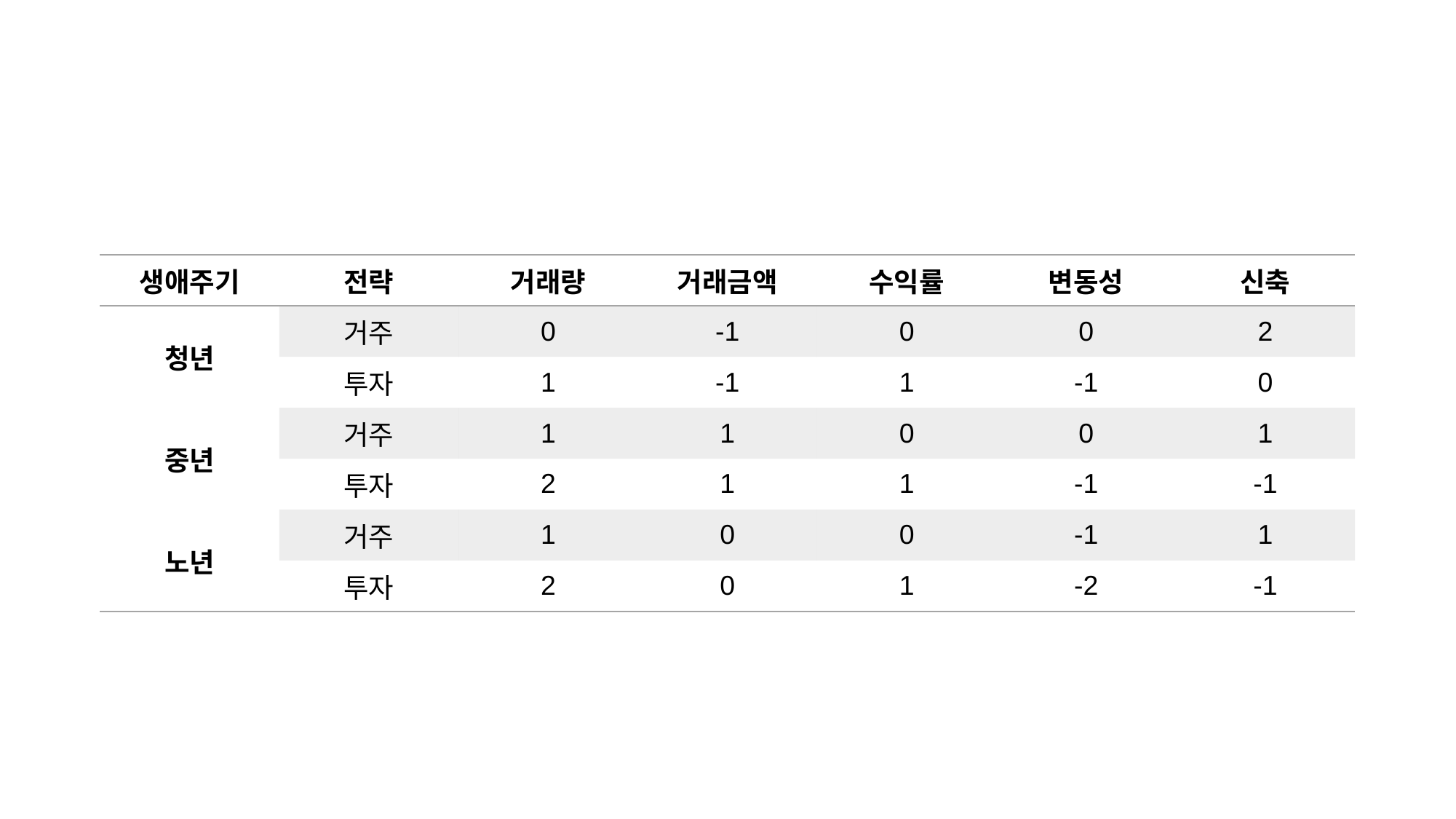

| 생애주기 | 전략 | 거래량 | 거래금액 | 수익률 | 변동성 | 신축 |
| --- | --- | --- | --- | --- | --- | --- |
| 청년 | 거주 | 0 | -1 | 0 | 0 | 2 |
|  | 투자 | 1 | -1 | 1 | -1 | 0 |
| 중년 | 거주 | 1 | 1 | 0 | 0 | 1 |
|  | 투자 | 2 | 1 | 1 | -1 | -1 |
| 노년 | 거주 | 1 | 0 | 0 | -1 | 1 |
|  | 투자 | 2 | 0 | 1 | -2 | -1 |